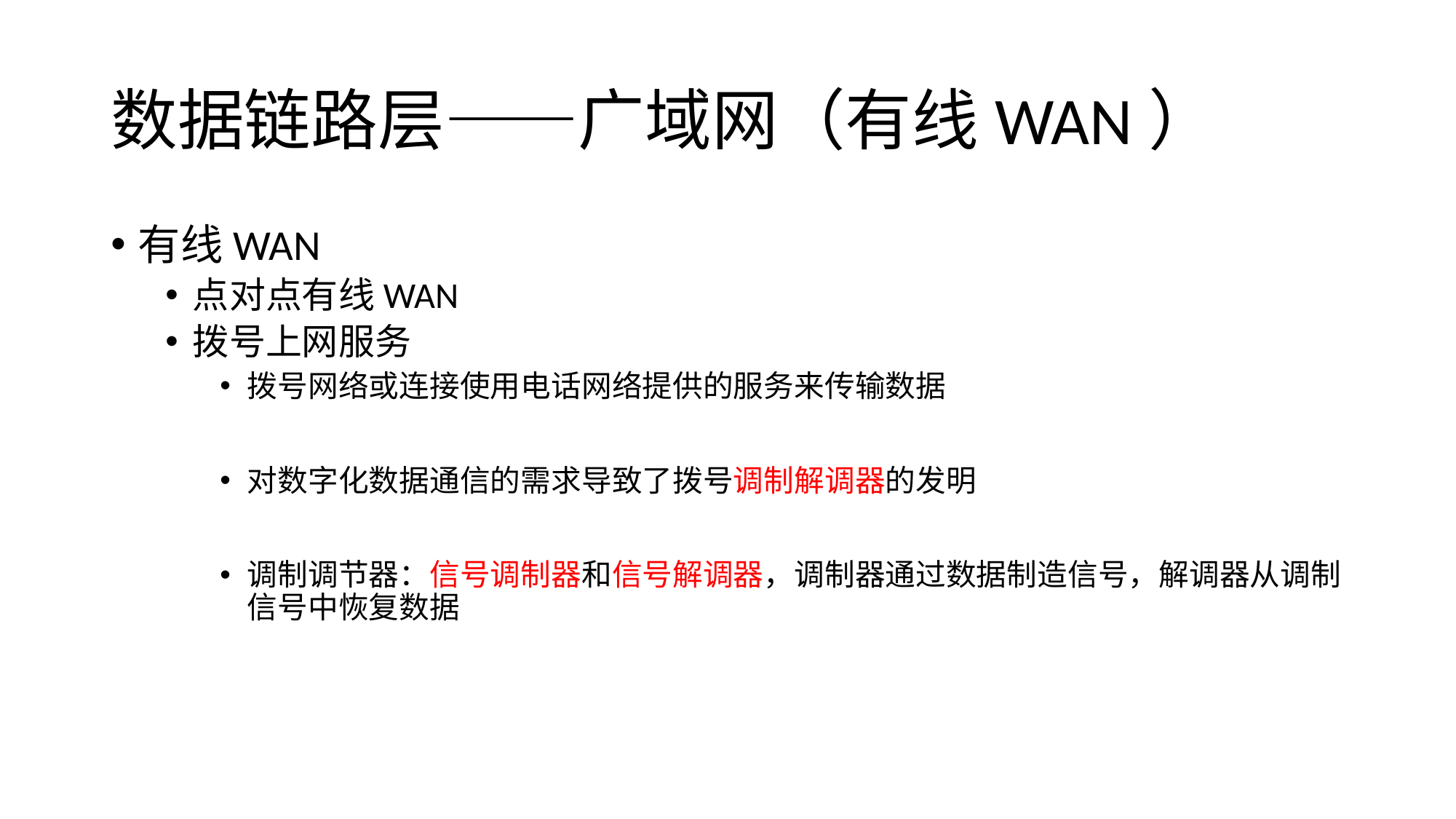

# 数据链路层——广域网（有线WAN）
有线WAN
点对点有线WAN
拨号上网服务
拨号网络或连接使用电话网络提供的服务来传输数据

对数字化数据通信的需求导致了拨号调制解调器的发明

调制调节器：信号调制器和信号解调器，调制器通过数据制造信号，解调器从调制信号中恢复数据